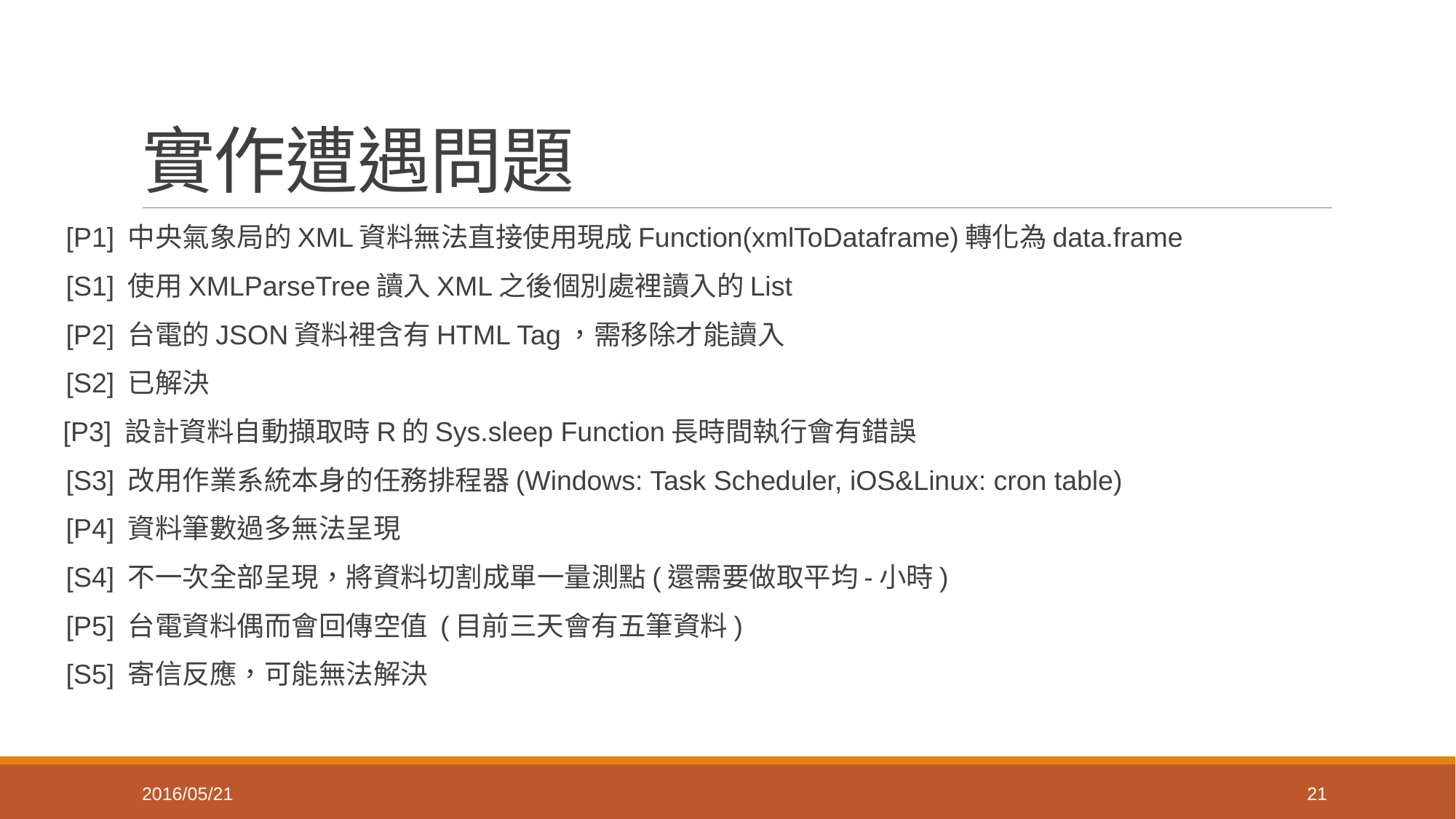

# 實作遭遇問題
[P1] 中央氣象局的XML資料無法直接使用現成Function(xmlToDataframe)轉化為data.frame
[S1] 使用XMLParseTree讀入XML之後個別處裡讀入的List
[P2] 台電的JSON資料裡含有HTML Tag，需移除才能讀入
[S2] 已解決
 [P3] 設計資料自動擷取時R的Sys.sleep Function長時間執行會有錯誤
[S3] 改用作業系統本身的任務排程器(Windows: Task Scheduler, iOS&Linux: cron table)
[P4] 資料筆數過多無法呈現
[S4] 不一次全部呈現，將資料切割成單一量測點(還需要做取平均-小時)
[P5] 台電資料偶而會回傳空值 (目前三天會有五筆資料)
[S5] 寄信反應，可能無法解決
2016/05/21
21